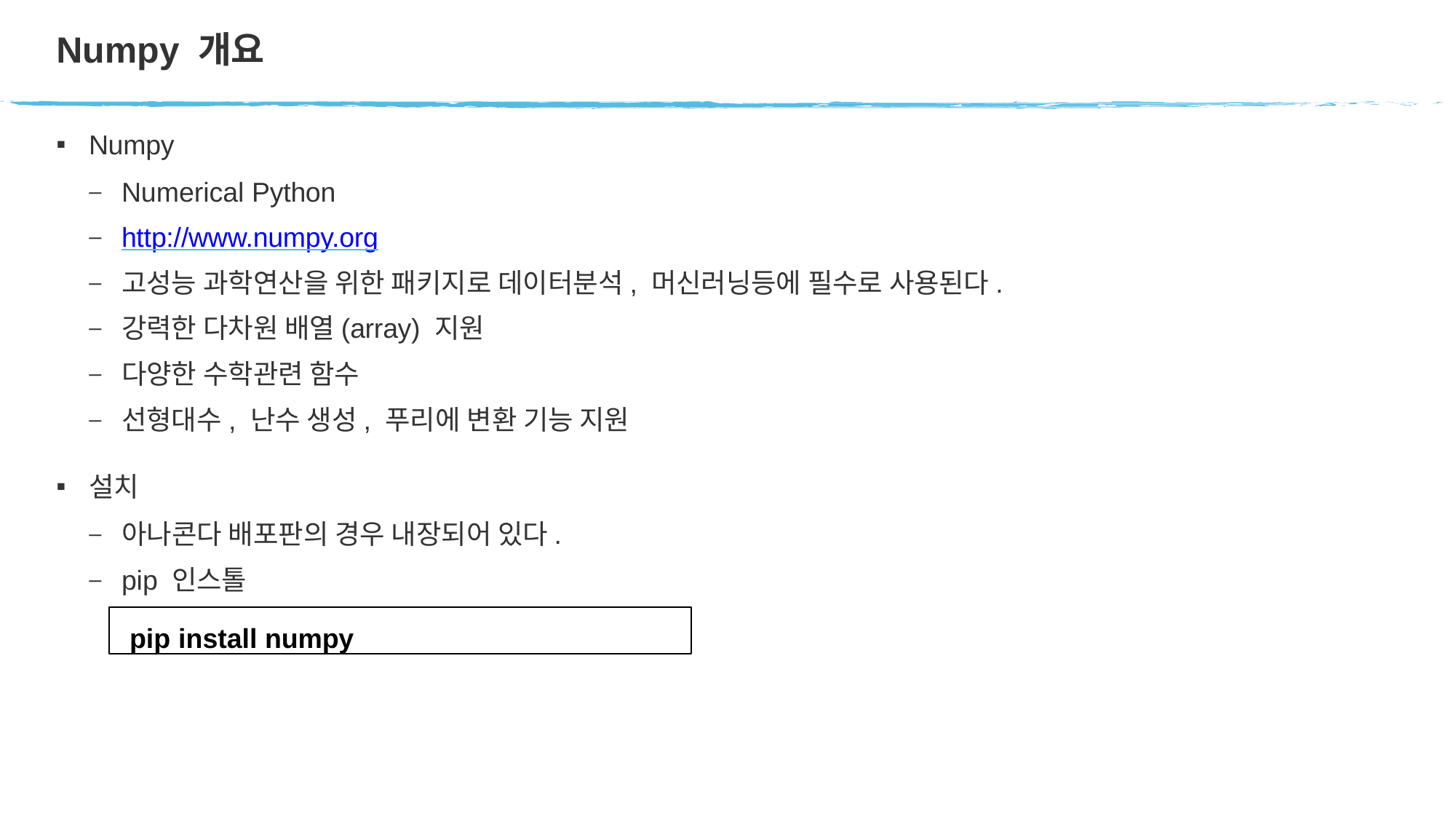

# Numpy 개요
Numpy
Numerical Python
http://www.numpy.org
고성능 과학연산을 위한 패키지로 데이터분석, 머신러닝등에 필수로 사용된다.
강력한 다차원 배열(array) 지원
다양한 수학관련 함수
선형대수, 난수 생성, 푸리에 변환 기능 지원
설치
아나콘다 배포판의 경우 내장되어 있다.
pip 인스톨
pip install numpy